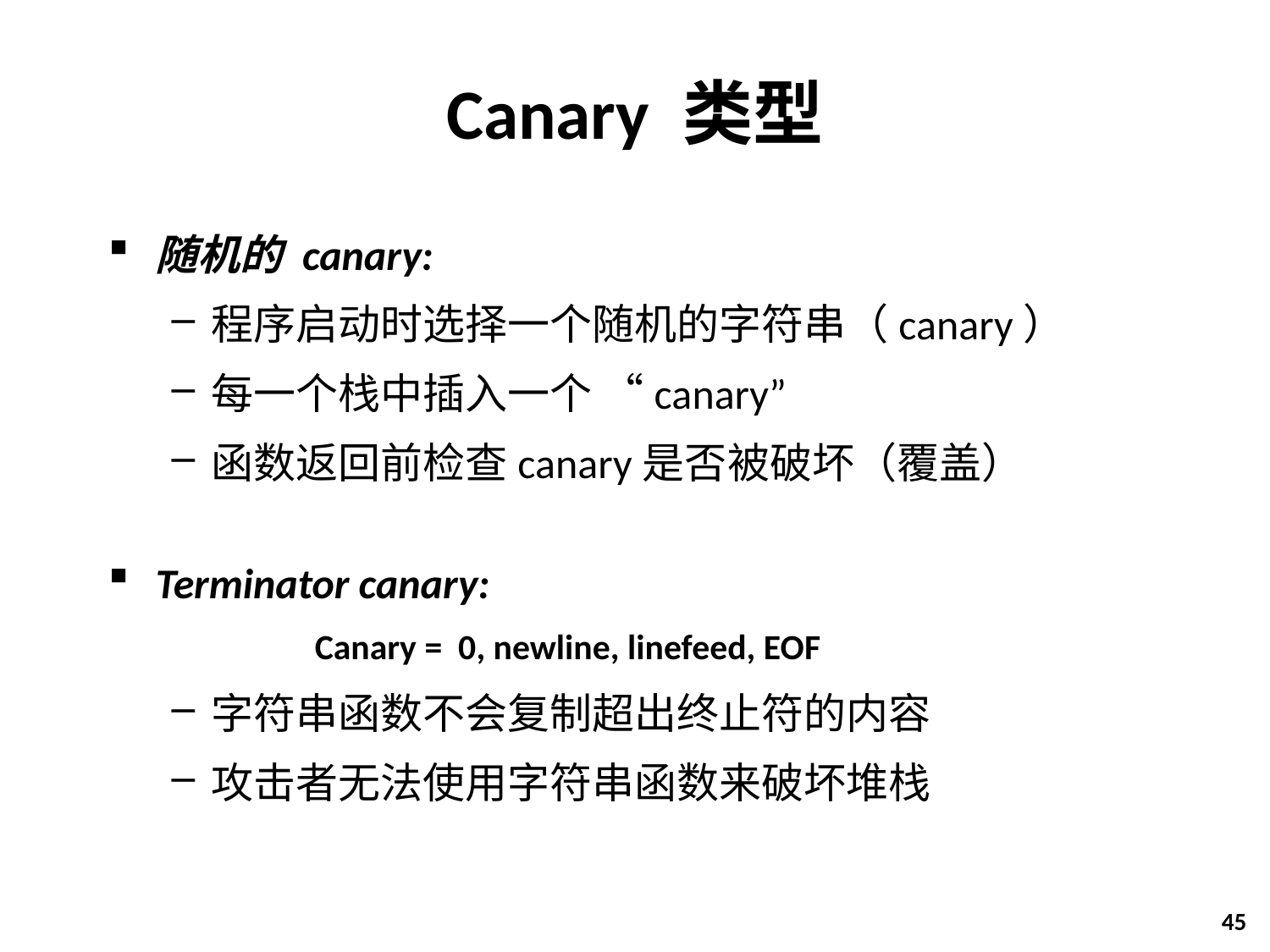

# Canary 类型
随机的 canary:
程序启动时选择一个随机的字符串（canary）
每一个栈中插入一个 “canary”
函数返回前检查canary是否被破坏（覆盖）
Terminator canary:
	Canary =  0, newline, linefeed, EOF
字符串函数不会复制超出终止符的内容
攻击者无法使用字符串函数来破坏堆栈
45